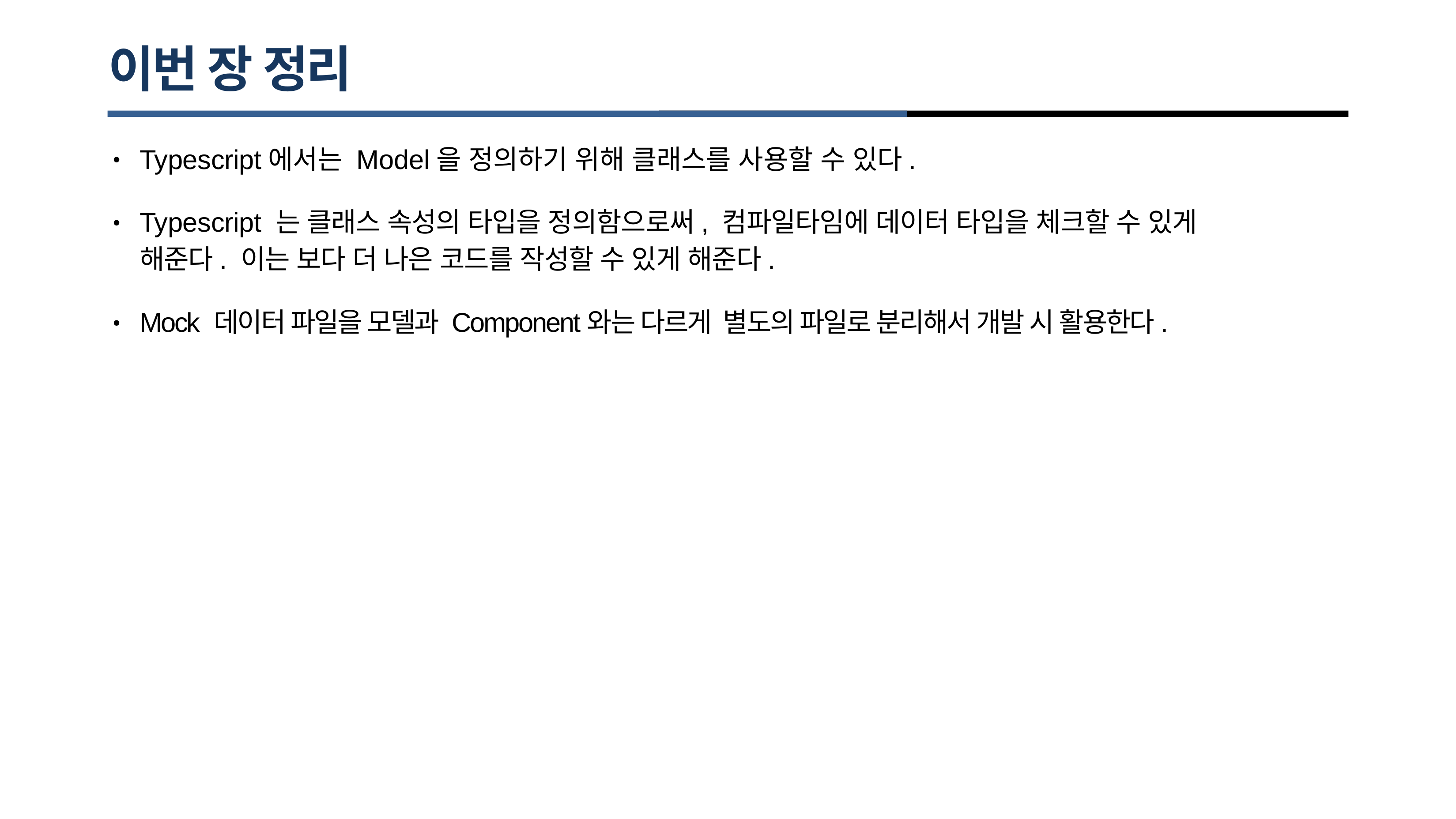

# 이번 장 정리
Typescript에서는 Model을 정의하기 위해 클래스를 사용할 수 있다.
•
Typescript 는 클래스 속성의 타입을 정의함으로써, 컴파일타임에 데이터 타입을 체크할 수 있게 해준다. 이는 보다 더 나은 코드를 작성할 수 있게 해준다.
•
Mock 데이터 파일을 모델과 Component와는 다르게  별도의 파일로 분리해서 개발 시 활용한다.
•